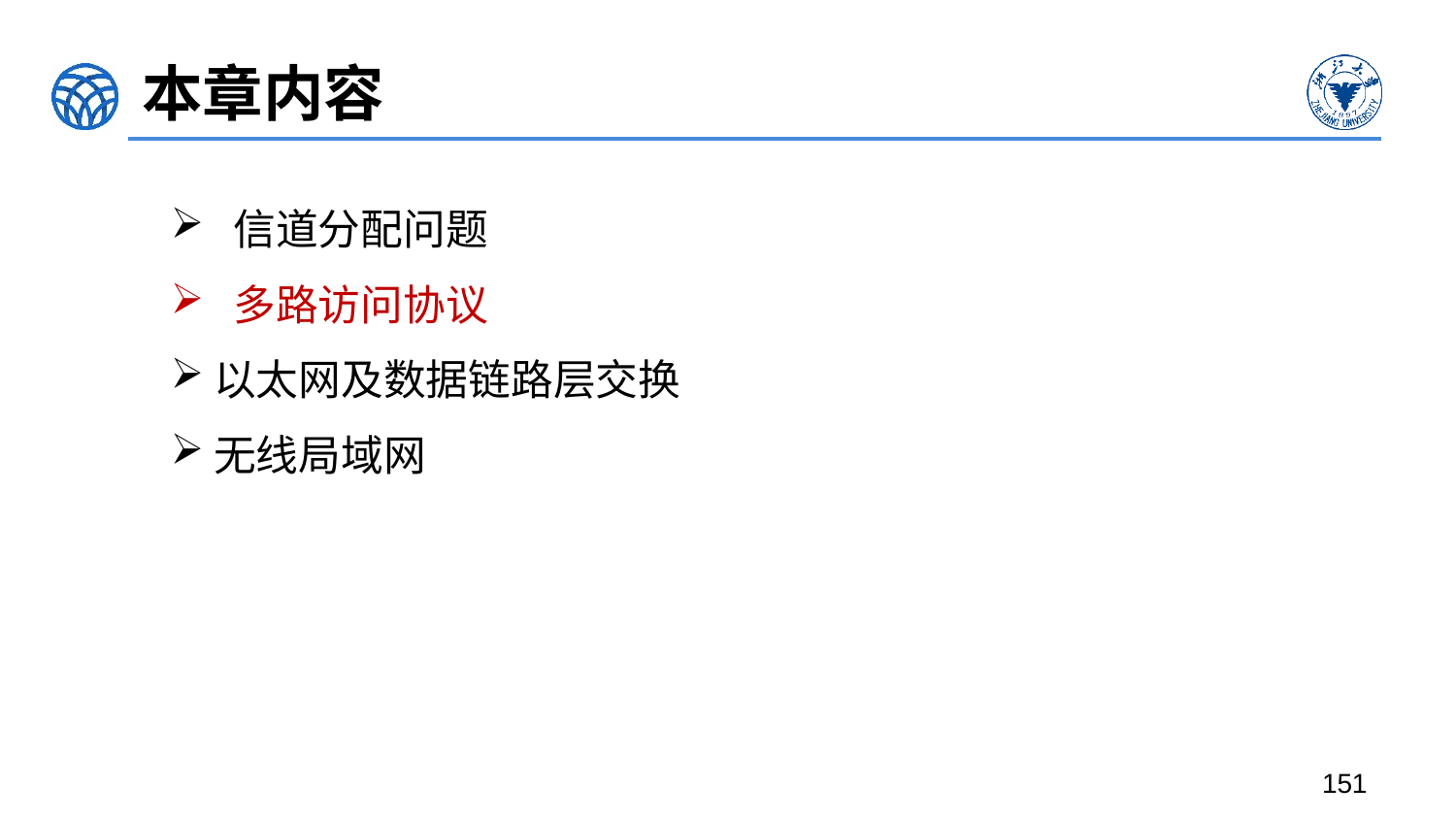

# 本章内容
 信道分配问题
 多路访问协议
以太网及数据链路层交换
无线局域网
151